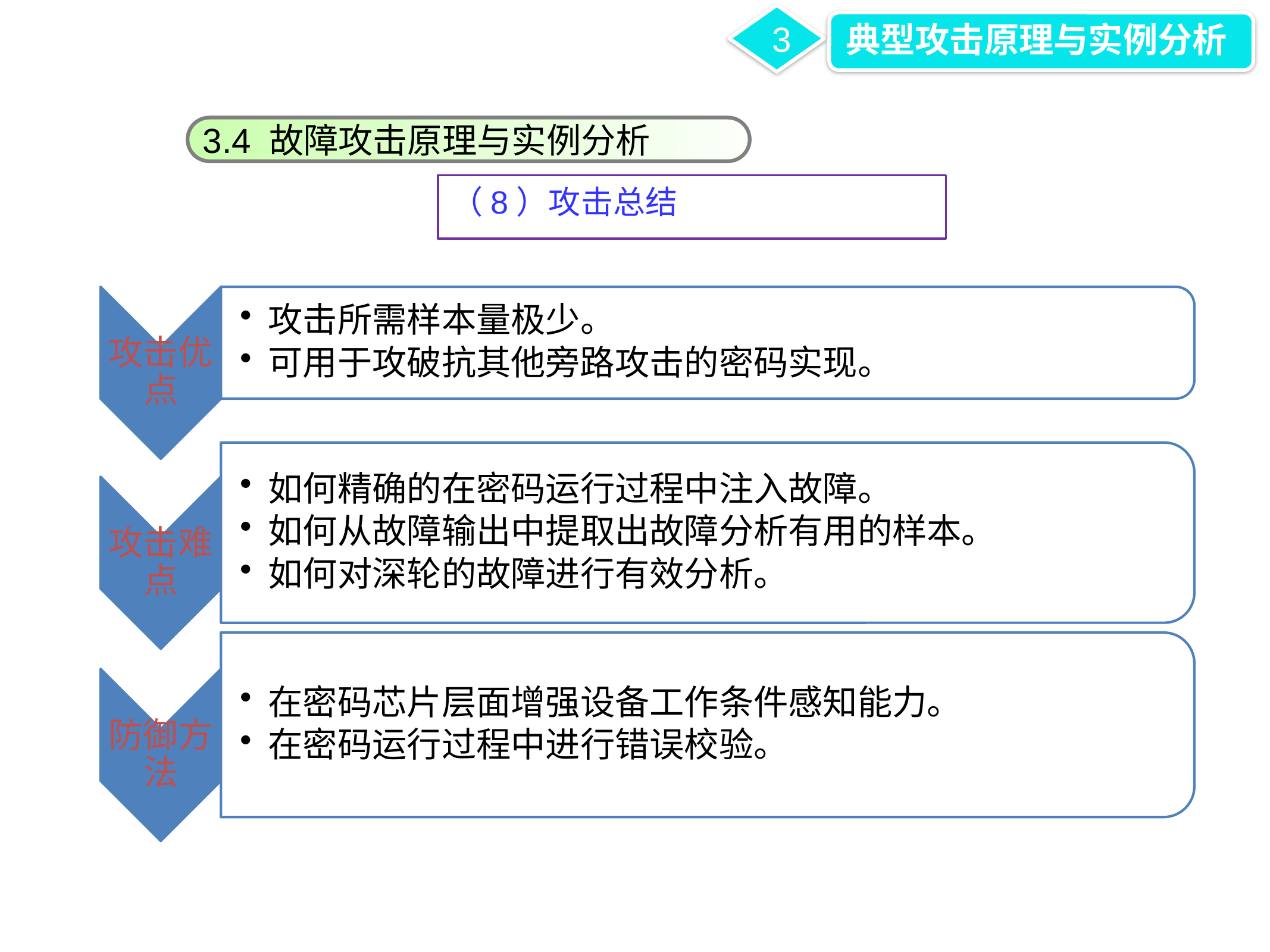

3

典型攻击原理与实例分析
3.4 故障攻击原理与实例分析
（8）攻击总结
攻击优点
攻击所需样本量极少。
可用于攻破抗其他旁路攻击的密码实现。
攻击难点
如何精确的在密码运行过程中注入故障。
如何从故障输出中提取出故障分析有用的样本。
如何对深轮的故障进行有效分析。
防御方法
在密码芯片层面增强设备工作条件感知能力。
在密码运行过程中进行错误校验。